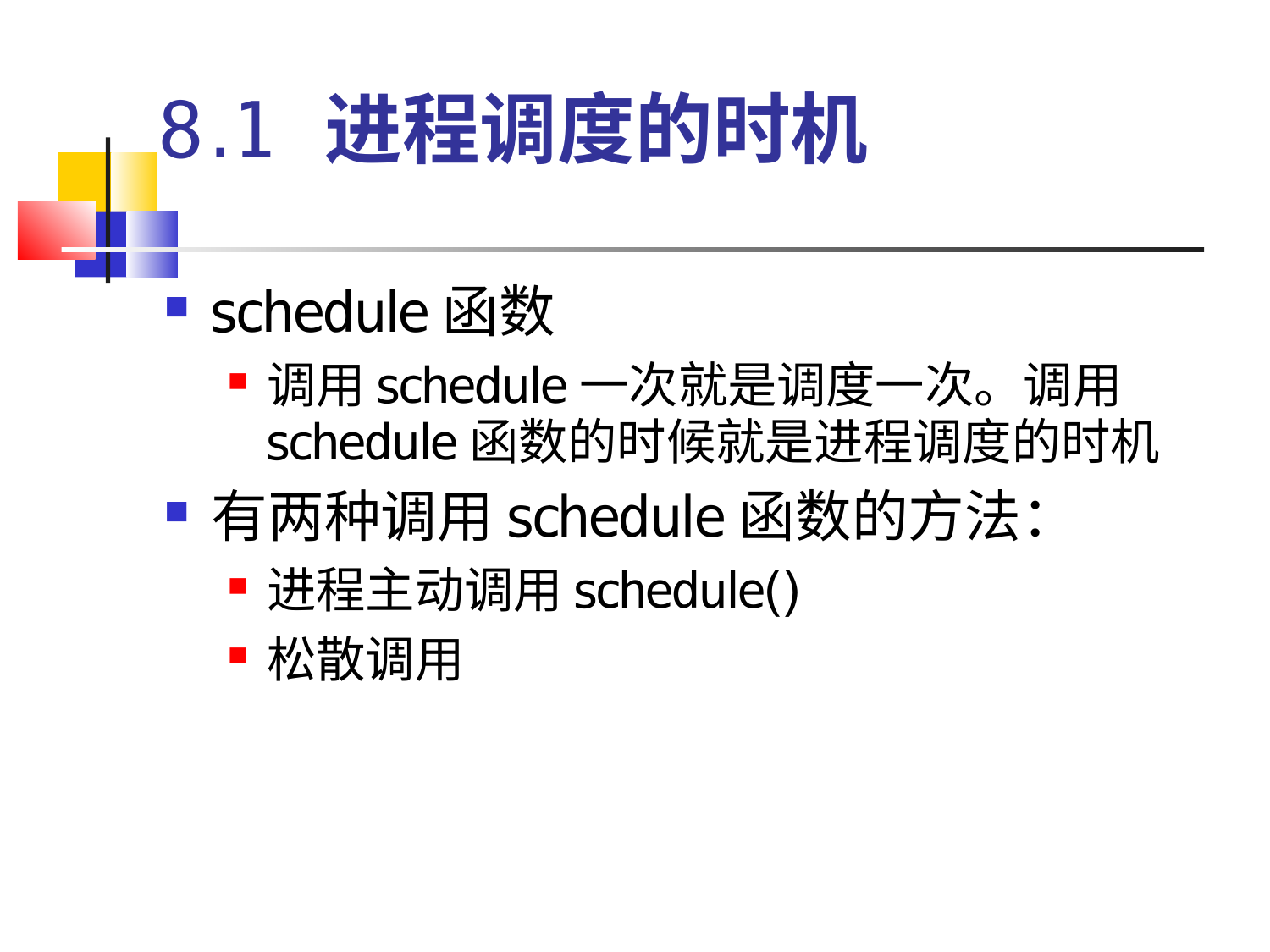

# 8.1 进程调度的时机
schedule函数
调用schedule一次就是调度一次。调用schedule函数的时候就是进程调度的时机
有两种调用schedule函数的方法：
进程主动调用schedule()
松散调用